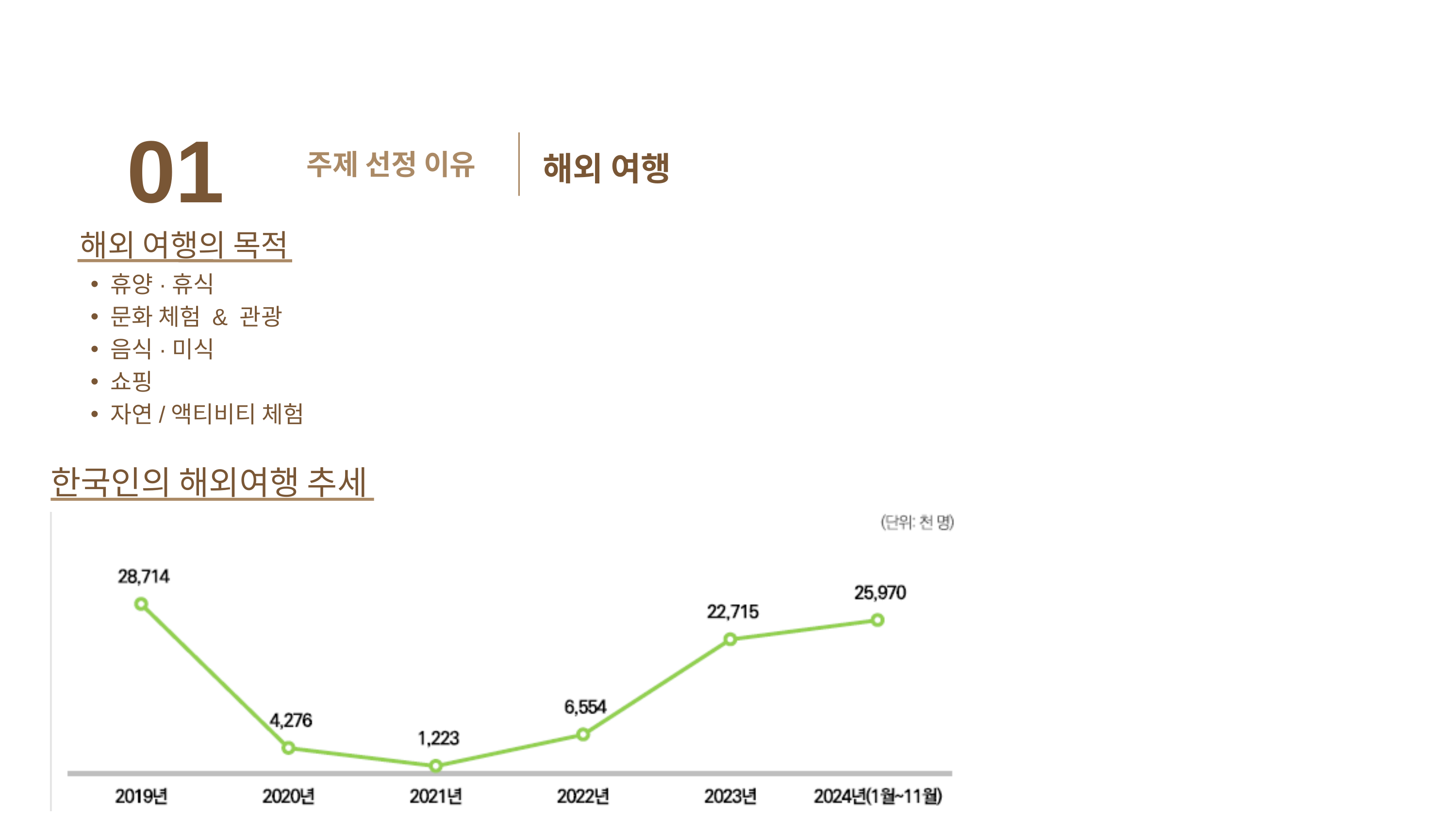

01

주제 선정 이유
해외 여행
해외 여행의 목적
휴양·휴식
문화 체험 & 관광
음식·미식
쇼핑
자연/액티비티 체험

한국인의 해외여행 추세